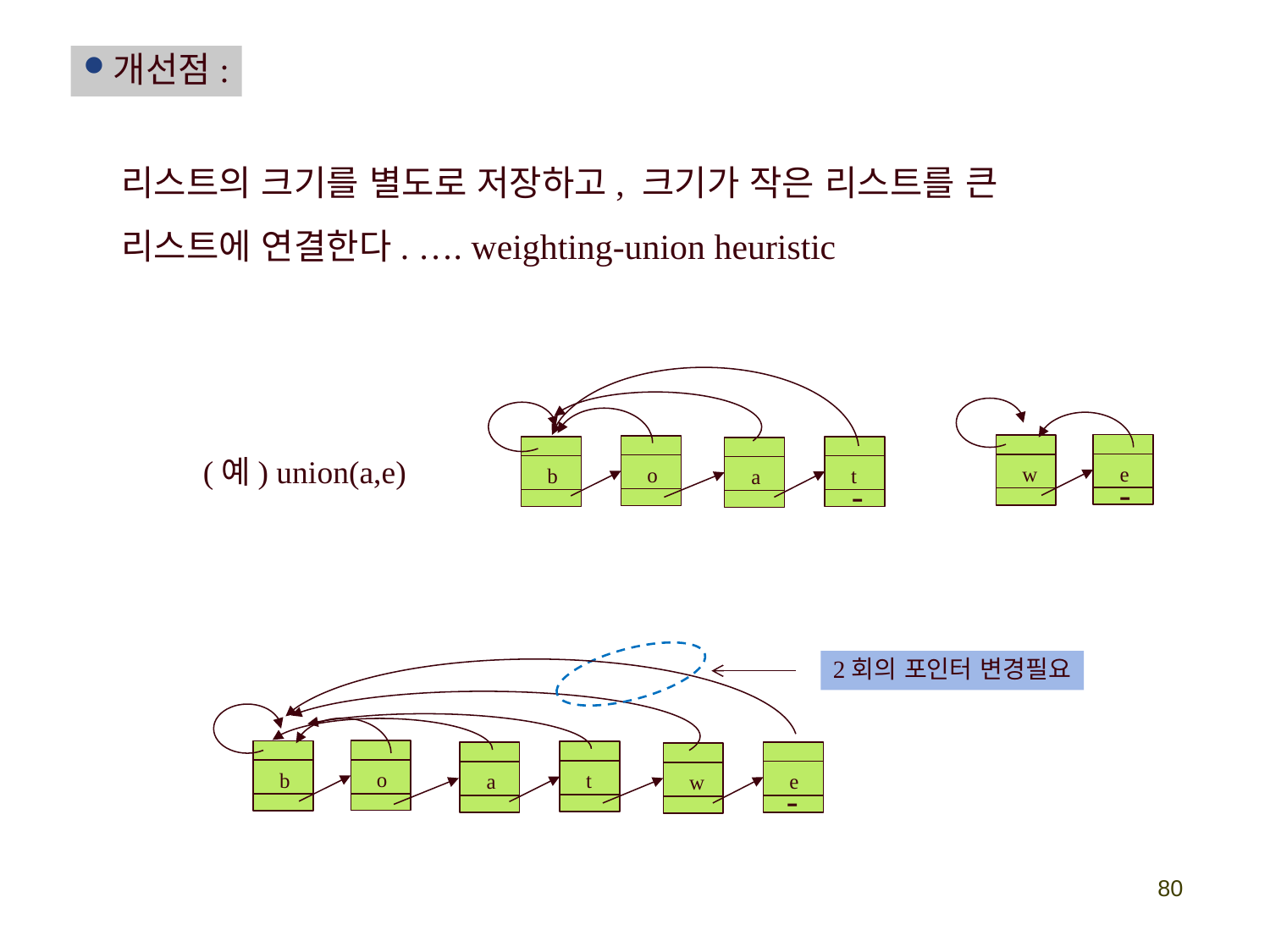

개선점:
리스트의 크기를 별도로 저장하고, 크기가 작은 리스트를 큰 리스트에 연결한다. …. weighting-union heuristic

o

b

t

a
-

e

w
-
(예) union(a,e)

2회의 포인터 변경필요

o

b

t

a

w
e
-
80